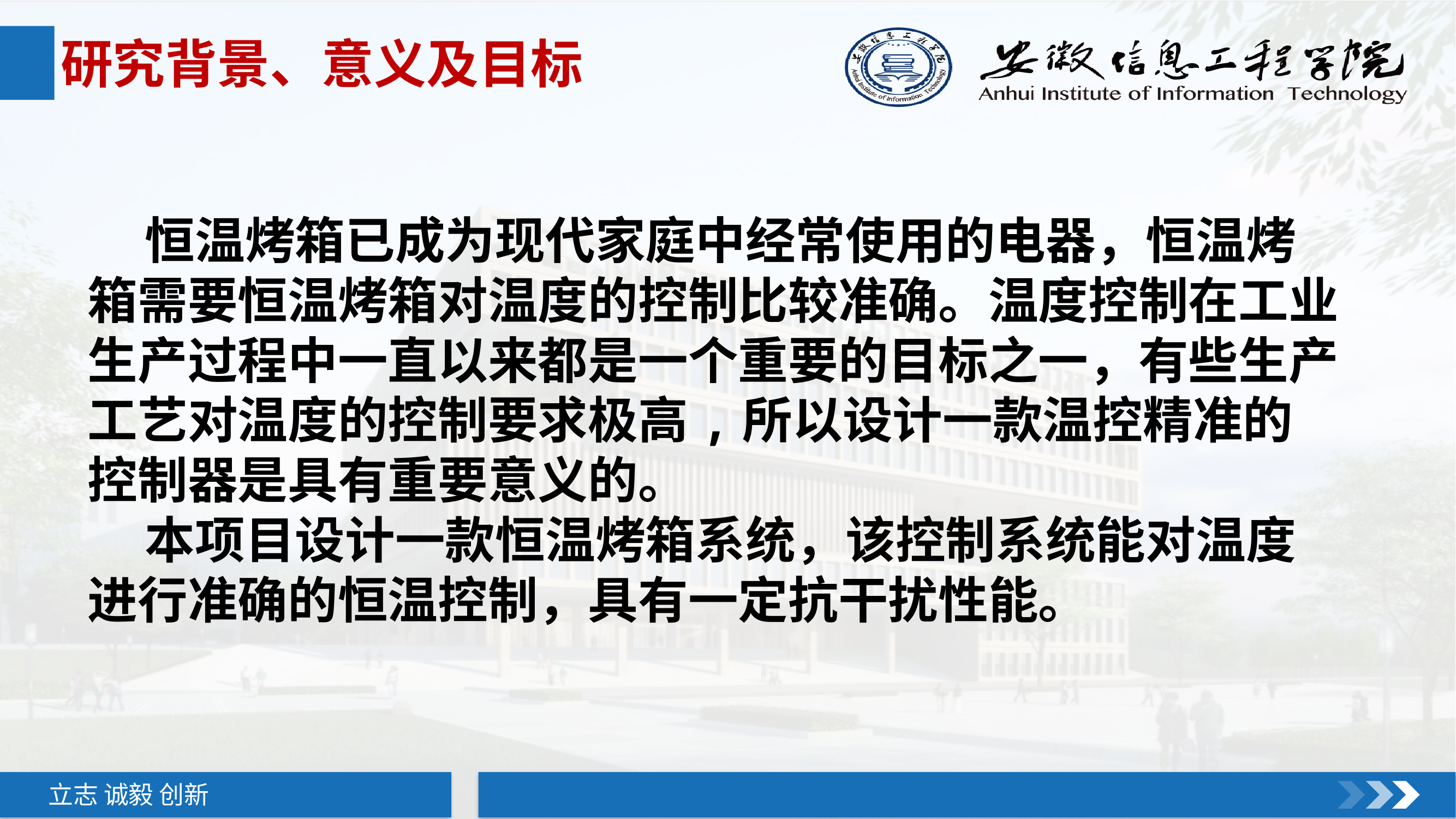

研究背景、意义及目标

    恒温烤箱已成为现代家庭中经常使用的电器，恒温烤箱需要恒温烤箱对温度的控制比较准确。温度控制在工业生产过程中一直以来都是一个重要的目标之一，有些生产工艺对温度的控制要求极高,所以设计一款温控精准的控制器是具有重要意义的。
    本项目设计一款恒温烤箱系统，该控制系统能对温度进行准确的恒温控制，具有一定抗干扰性能。